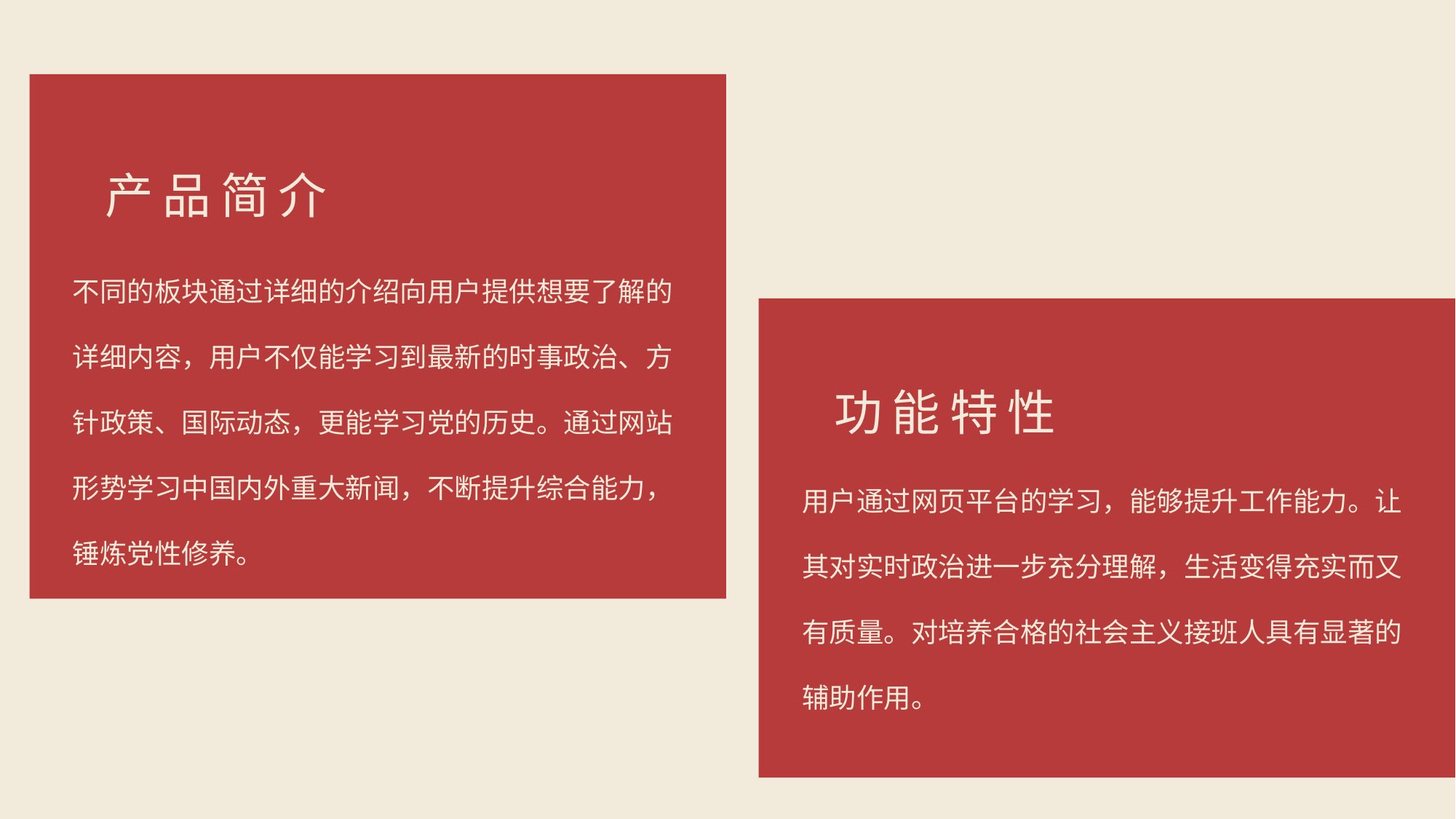

产品简介
不同的板块通过详细的介绍向用户提供想要了解的详细内容，用户不仅能学习到最新的时事政治、方针政策、国际动态，更能学习党的历史。通过网站形势学习中国内外重大新闻，不断提升综合能力，锤炼党性修养。

功能特性
用户通过网页平台的学习，能够提升工作能力。让其对实时政治进一步充分理解，生活变得充实而又有质量。对培养合格的社会主义接班人具有显著的辅助作用。